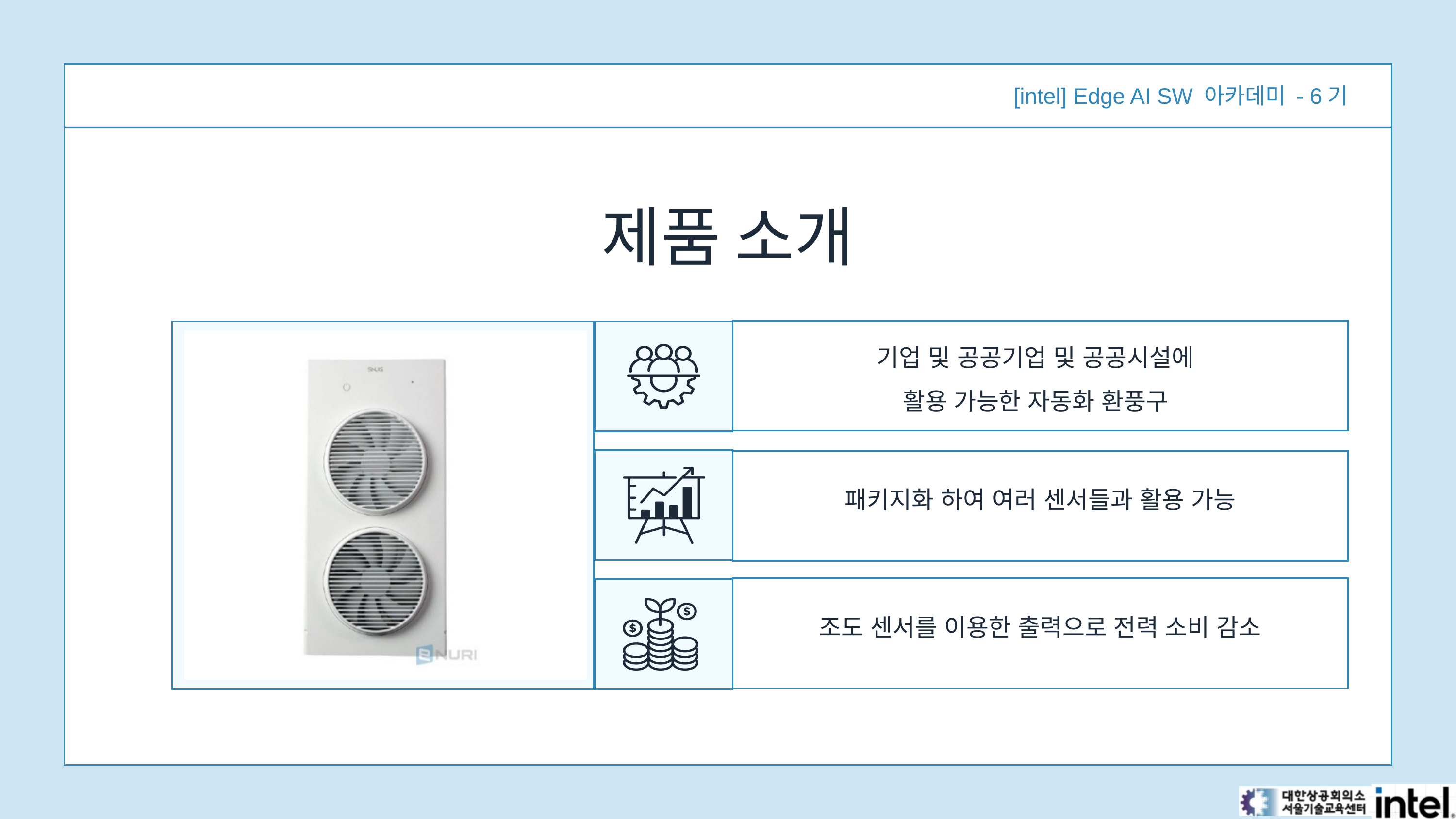

[intel] Edge AI SW 아카데미 - 6기

제품 소개
기업 및 공공기업 및 공공시설에
활용 가능한 자동화 환풍구

패키지화 하여 여러 센서들과 활용 가능

조도 센서를 이용한 출력으로 전력 소비 감소